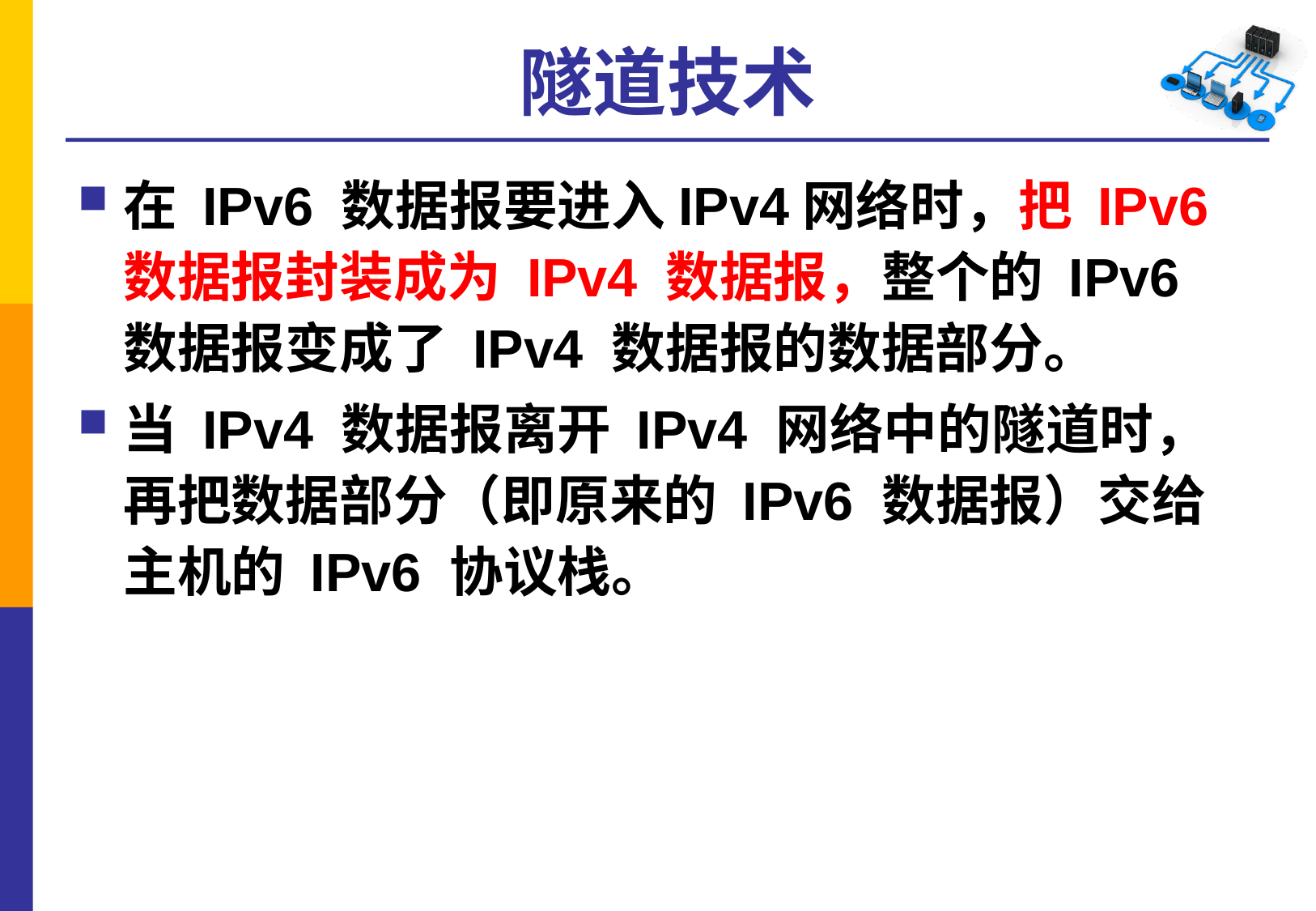

# 隧道技术
在 IPv6 数据报要进入IPv4网络时，把 IPv6 数据报封装成为 IPv4 数据报，整个的 IPv6 数据报变成了 IPv4 数据报的数据部分。
当 IPv4 数据报离开 IPv4 网络中的隧道时，再把数据部分（即原来的 IPv6 数据报）交给主机的 IPv6 协议栈。